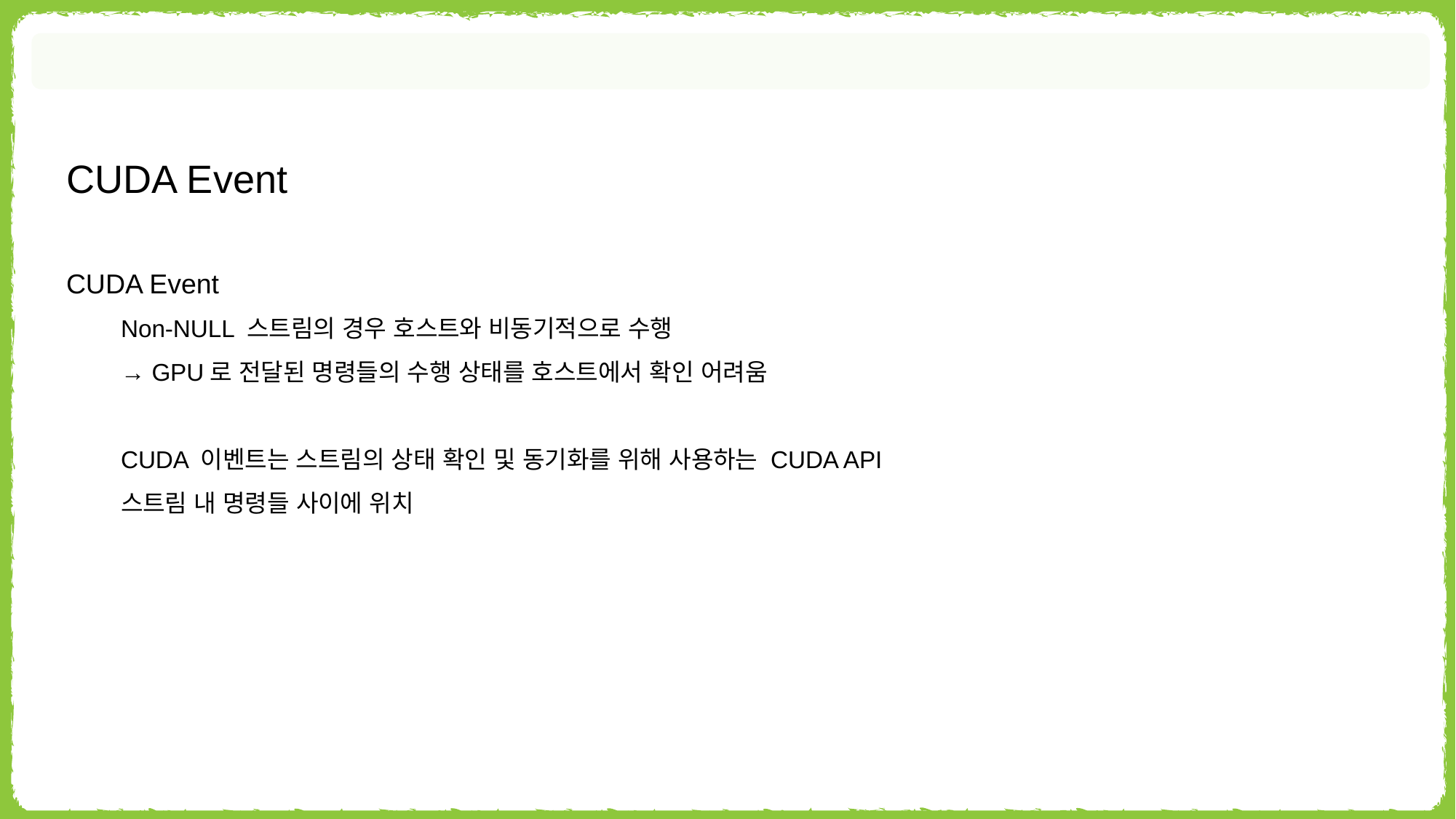

CUDA Event
CUDA Event
Non-NULL 스트림의 경우 호스트와 비동기적으로 수행
→ GPU로 전달된 명령들의 수행 상태를 호스트에서 확인 어려움

CUDA 이벤트는 스트림의 상태 확인 및 동기화를 위해 사용하는 CUDA API
스트림 내 명령들 사이에 위치